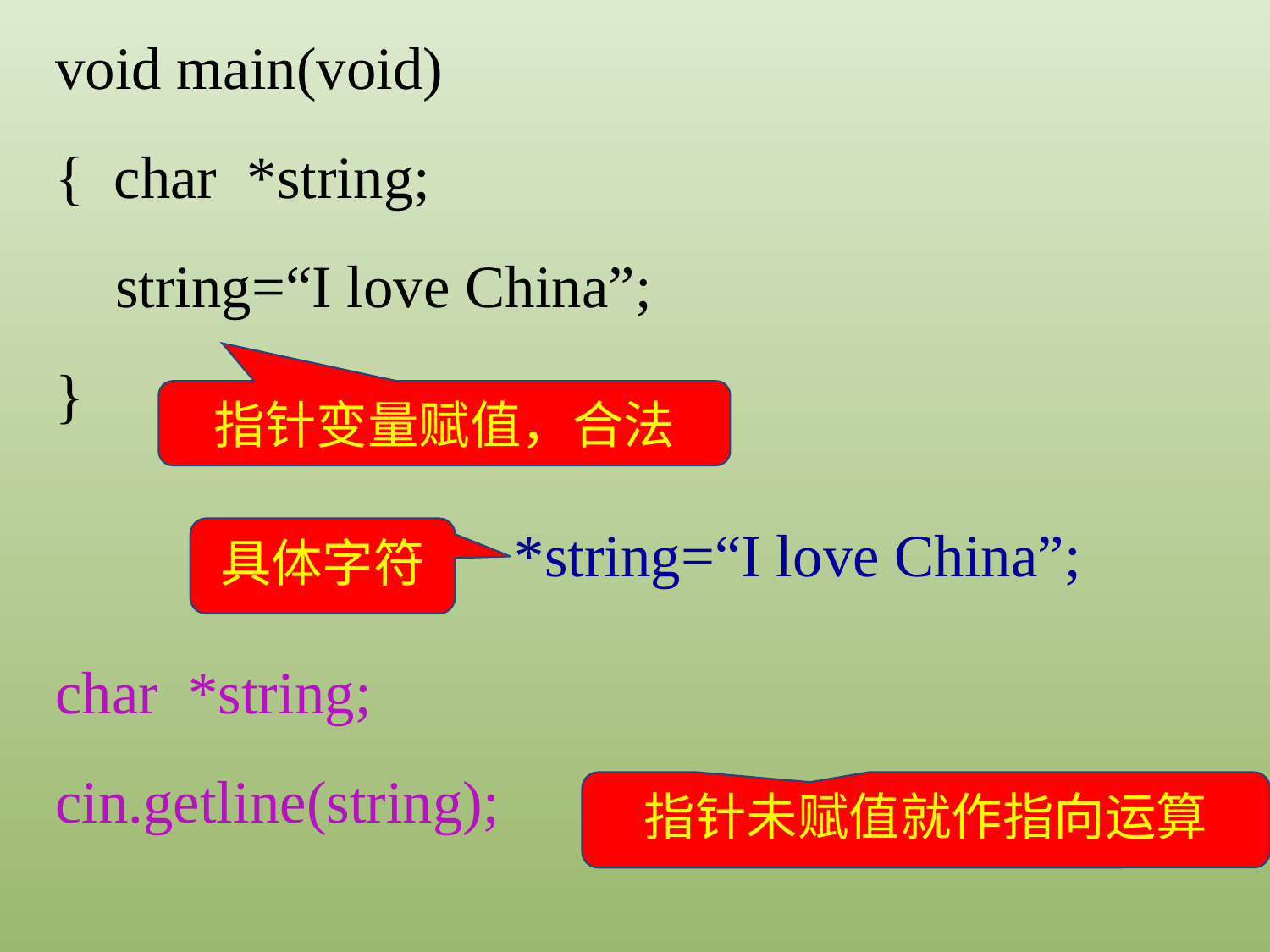

void main(void)
{  char  *string;
    string=“I love China”;
}
指针变量赋值，合法
*string=“I love China”;
具体字符
char  *string;
cin.getline(string);
指针未赋值就作指向运算
478